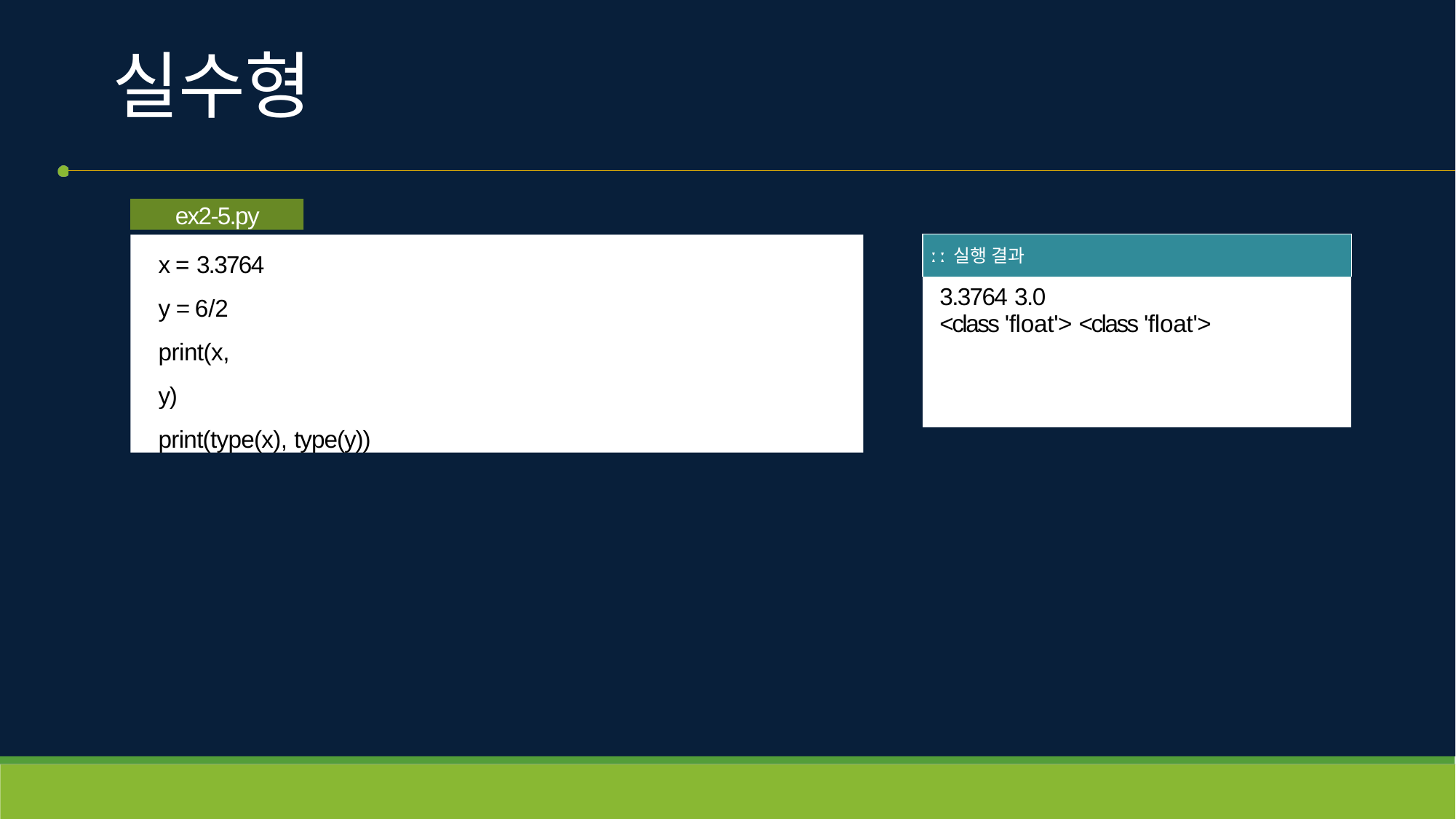

# 실수형

ex2-5.py
| ː ː 실행 결과 |
| --- |
| 3.3764 3.0 <class 'float'> <class 'float'> |
x = 3.3764
y = 6/2  print(x, y)
print(type(x), type(y))